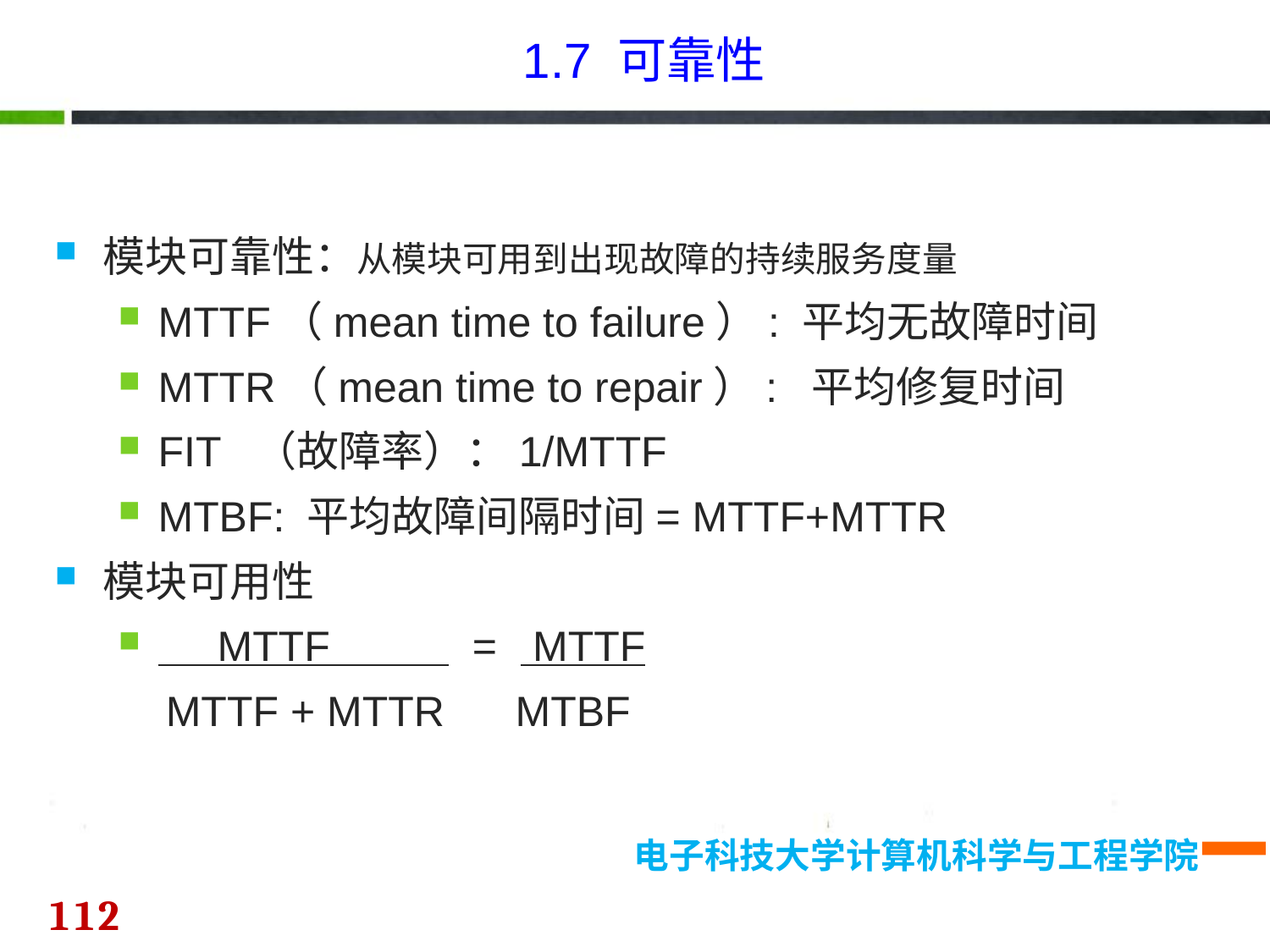

1.7 可靠性
模块可靠性：从模块可用到出现故障的持续服务度量
MTTF（mean time to failure）: 平均无故障时间
MTTR（mean time to repair）:  平均修复时间
FIT  （故障率）：1/MTTF
MTBF: 平均故障间隔时间= MTTF+MTTR
模块可用性
     MTTF            =   MTTF
    MTTF + MTTR      MTBF